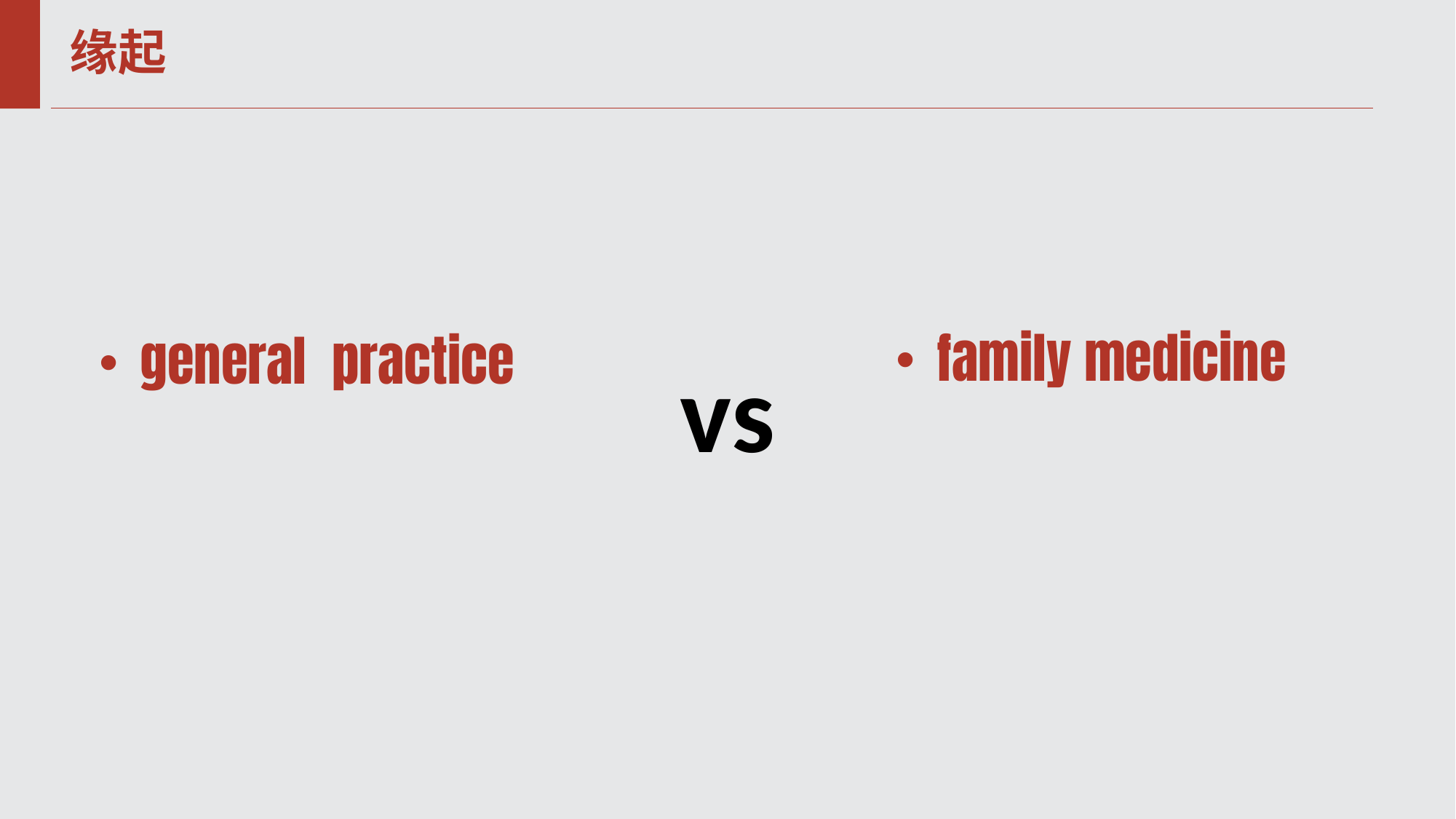

# 缘起
family medicine
general  practice
vs